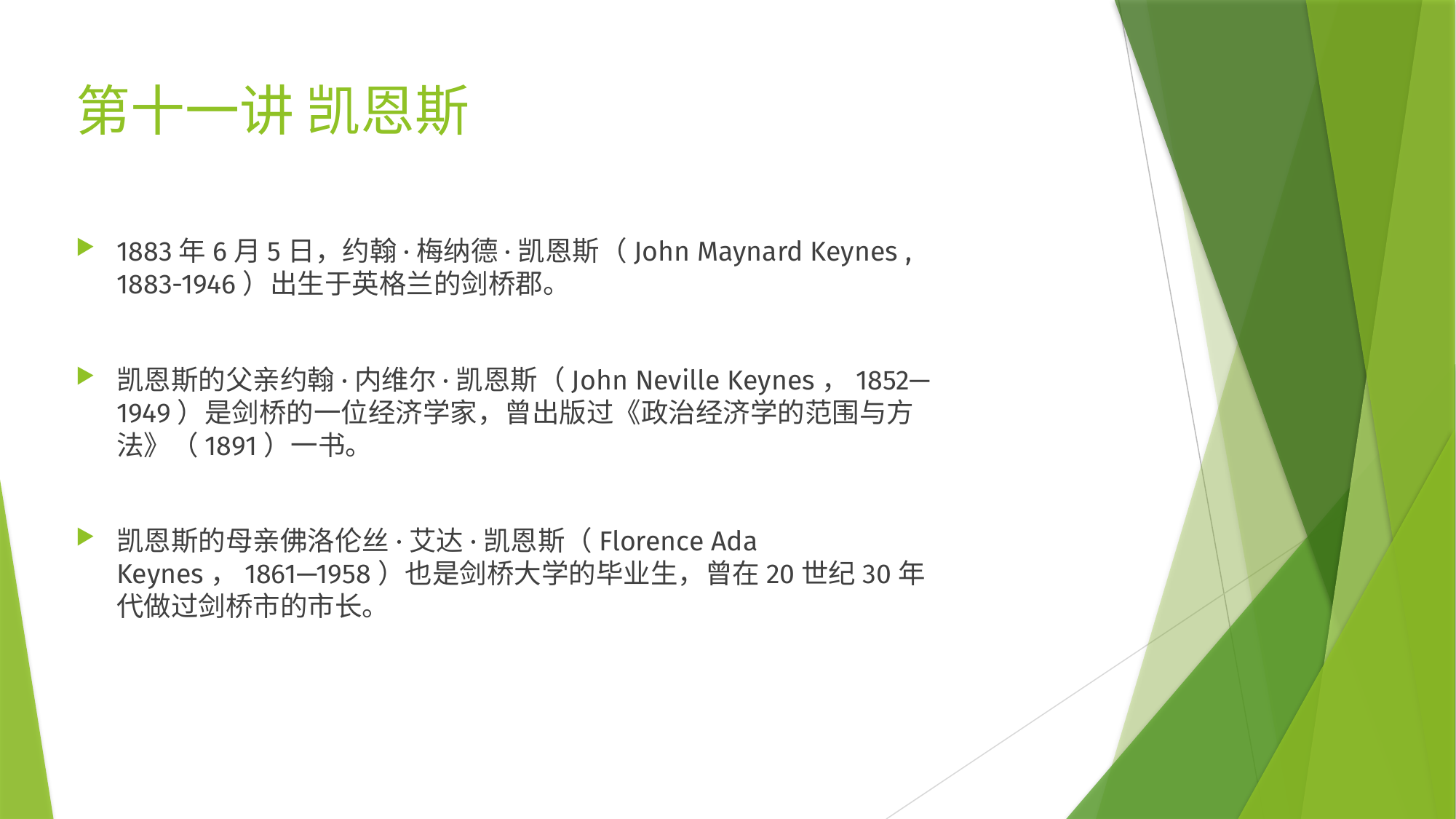

第十一讲 凯恩斯
1883年6月5日，约翰·梅纳德·凯恩斯（John Maynard Keynes , 1883-1946）出生于英格兰的剑桥郡。

凯恩斯的父亲约翰·内维尔·凯恩斯（John Neville Keynes，1852—1949）是剑桥的一位经济学家，曾出版过《政治经济学的范围与方法》（1891）一书。

凯恩斯的母亲佛洛伦丝·艾达·凯恩斯（Florence Ada Keynes，1861—1958）也是剑桥大学的毕业生，曾在20世纪30年代做过剑桥市的市长。